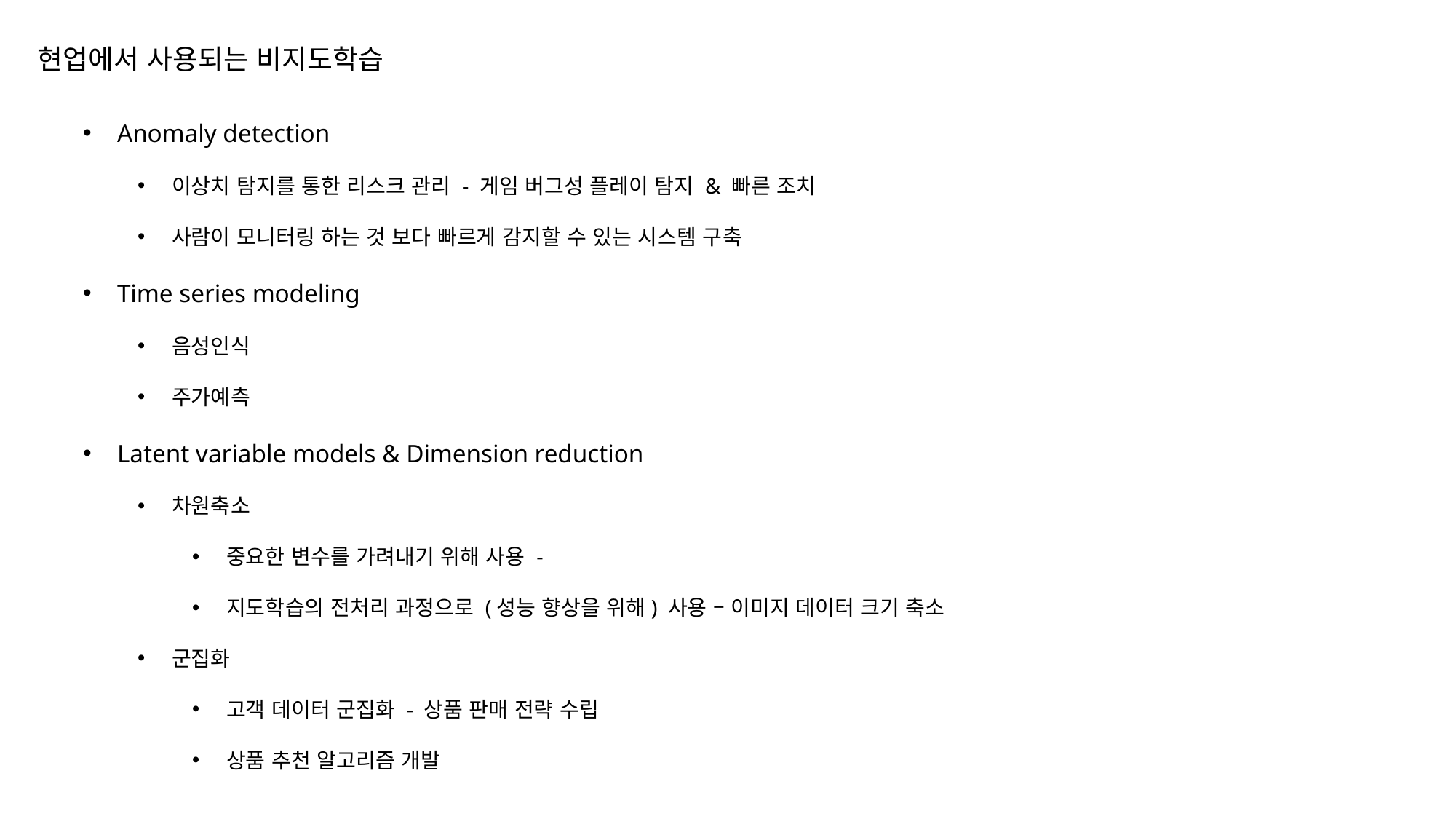

# 현업에서 사용되는 비지도학습
Anomaly detection
이상치 탐지를 통한 리스크 관리 - 게임 버그성 플레이 탐지 & 빠른 조치
사람이 모니터링 하는 것 보다 빠르게 감지할 수 있는 시스템 구축
Time series modeling
음성인식
주가예측
Latent variable models & Dimension reduction
차원축소
중요한 변수를 가려내기 위해 사용 -
지도학습의 전처리 과정으로 (성능 향상을 위해) 사용 – 이미지 데이터 크기 축소
군집화
고객 데이터 군집화 - 상품 판매 전략 수립
상품 추천 알고리즘 개발